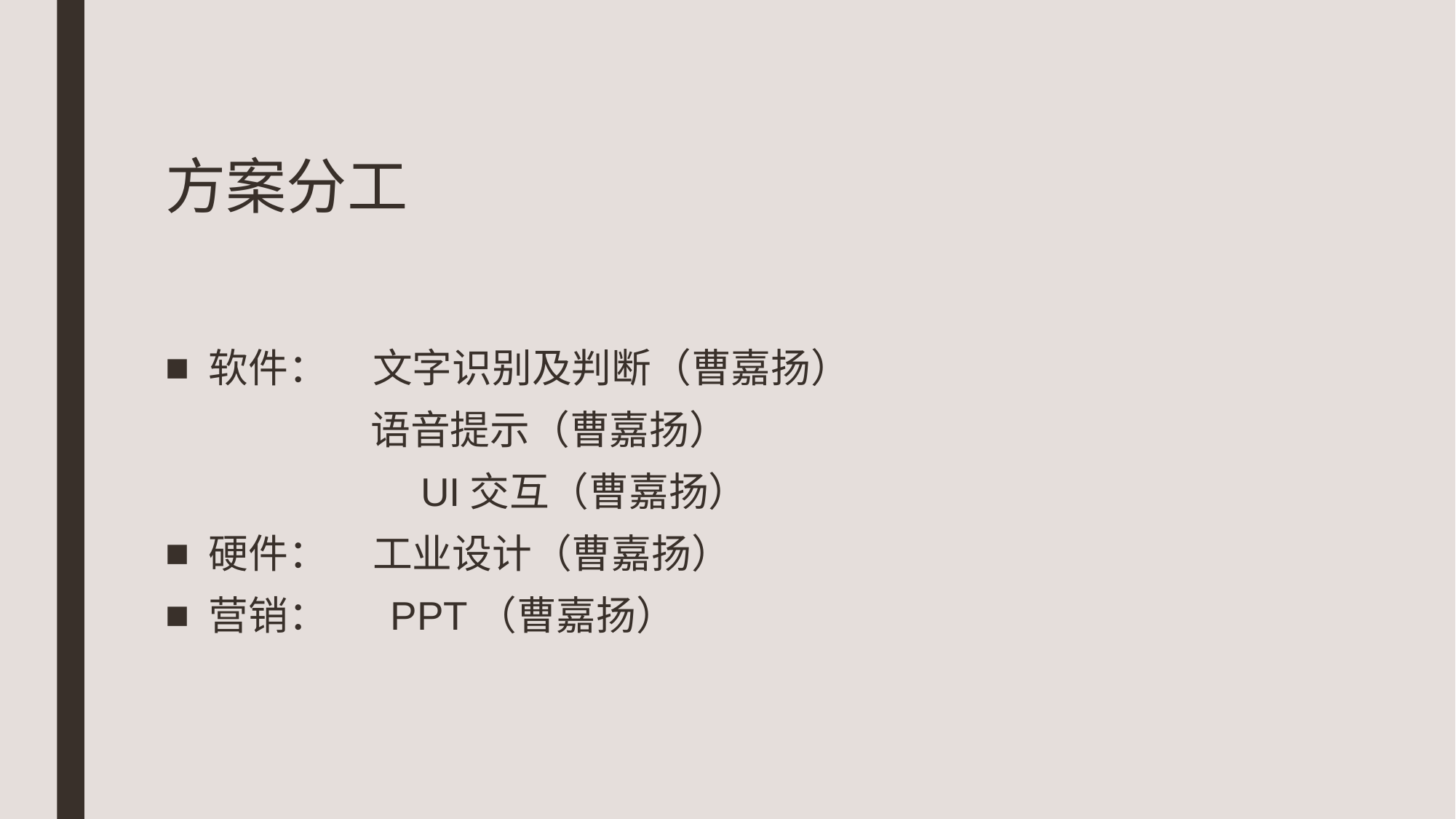

方案分工
软件：     文字识别及判断（曹嘉扬）
                      语音提示（曹嘉扬）
                       UI交互（曹嘉扬）
硬件：     工业设计（曹嘉扬）
营销：      PPT（曹嘉扬）